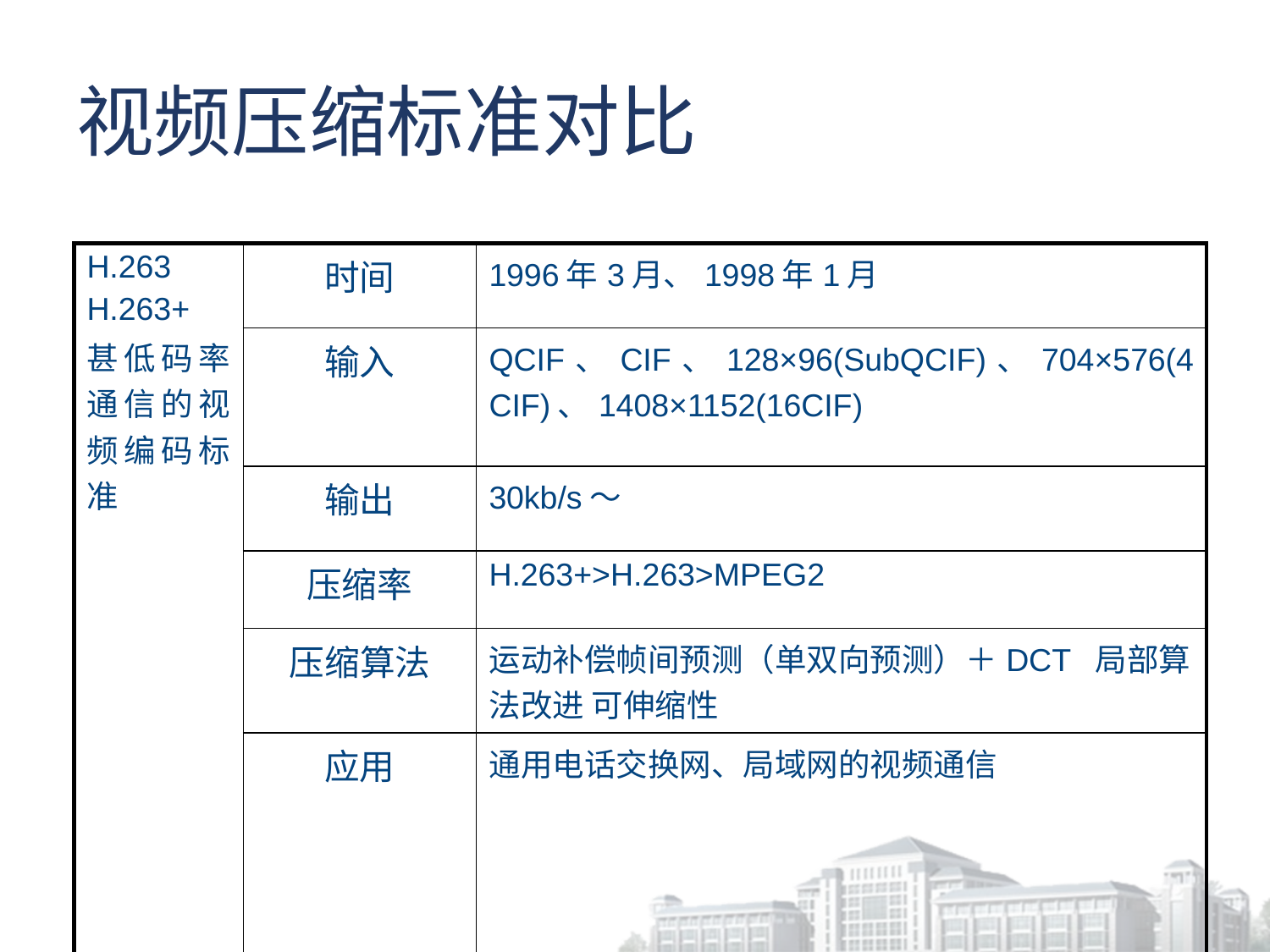

# 视频压缩标准对比
| H.263 H.263+ 甚低码率通信的视频编码标准 | 时间 | 1996年3月、1998年1月 |
| --- | --- | --- |
|  | 输入 | QCIF、CIF、128×96(SubQCIF)、704×576(4CIF)、1408×1152(16CIF) |
|  | 输出 | 30kb/s～ |
|  | 压缩率 | H.263+>H.263>MPEG2 |
|  | 压缩算法 | 运动补偿帧间预测（单双向预测）＋DCT 局部算法改进 可伸缩性 |
|  | 应用 | 通用电话交换网、局域网的视频通信 |